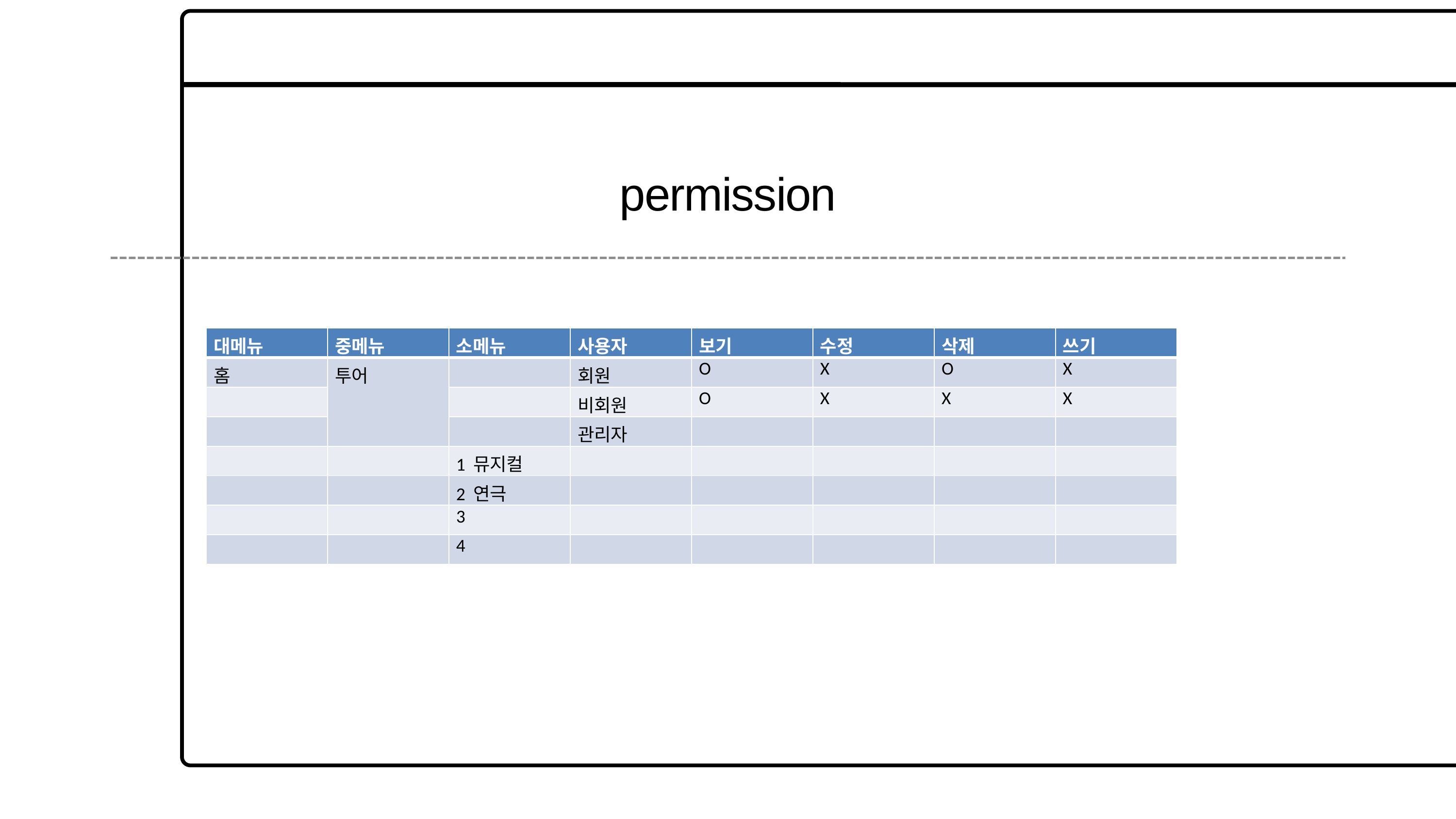

permission

| 대메뉴 | 중메뉴 | 소메뉴 | 사용자 | 보기 | 수정 | 삭제 | 쓰기 |
| --- | --- | --- | --- | --- | --- | --- | --- |
| 홈 | 투어 |  | 회원 | O | X | O | X |
|  | 투어 |  | 비회원 | O | X | X | X |
|  |  |  | 관리자 |  |  |  |  |
|  |  | 1 뮤지컬 |  |  |  |  |  |
|  |  | 2 연극 |  |  |  |  |  |
|  |  | 3 |  |  |  |  |  |
|  |  | 4 |  |  |  |  |  |